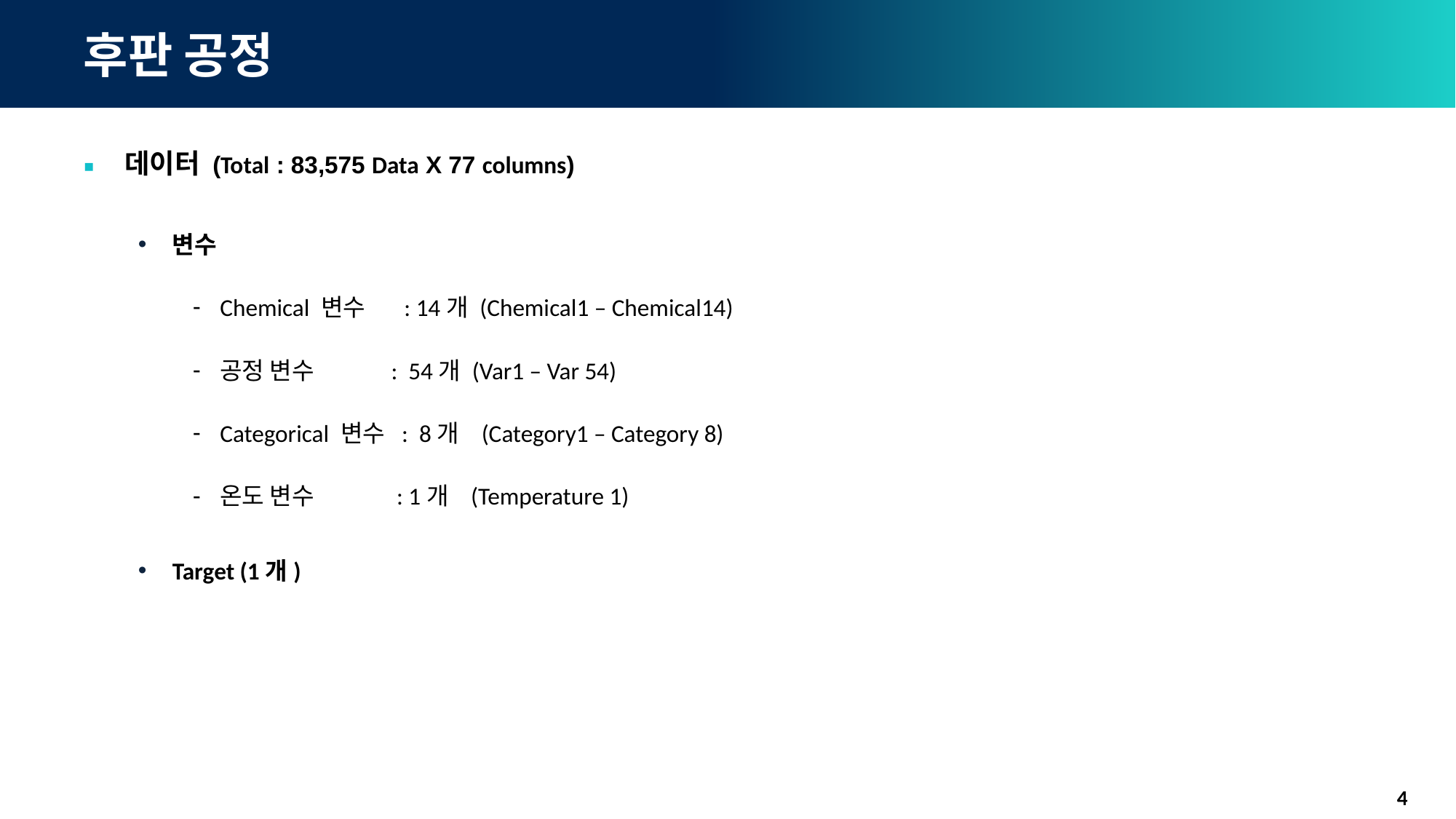

# 후판 공정
데이터 (Total : 83,575 Data X 77 columns)

변수
Chemical 변수      : 14개 (Chemical1 – Chemical14)
공정 변수             :  54개 (Var1 – Var 54)
Categorical 변수  :  8개   (Category1 – Category 8)
온도 변수              : 1개   (Temperature 1)

Target (1개)

4